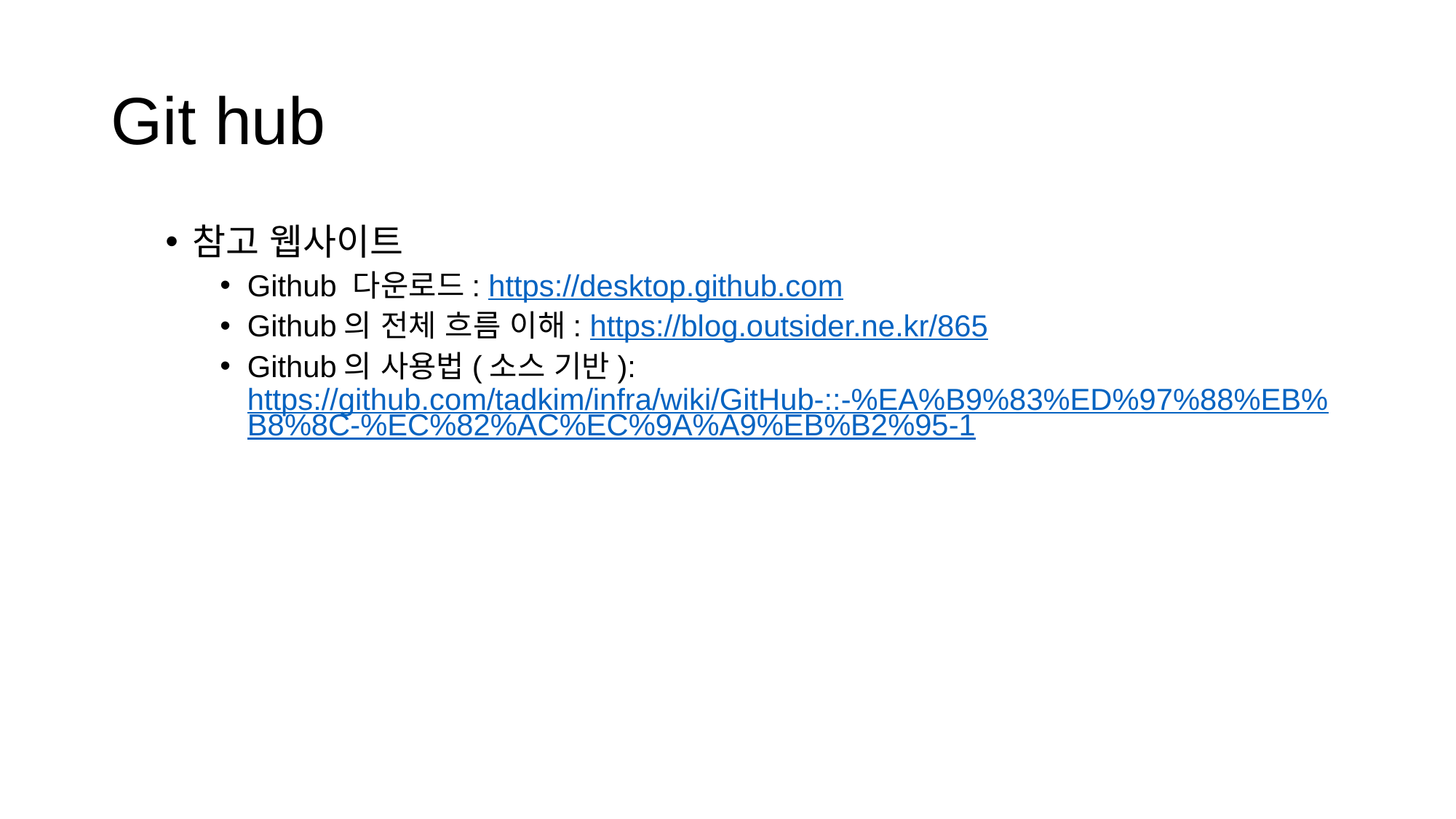

# Git hub
참고 웹사이트
Github 다운로드: https://desktop.github.com
Github의 전체 흐름 이해: https://blog.outsider.ne.kr/865
Github의 사용법(소스 기반): https://github.com/tadkim/infra/wiki/GitHub-::-%EA%B9%83%ED%97%88%EB%B8%8C-%EC%82%AC%EC%9A%A9%EB%B2%95-1